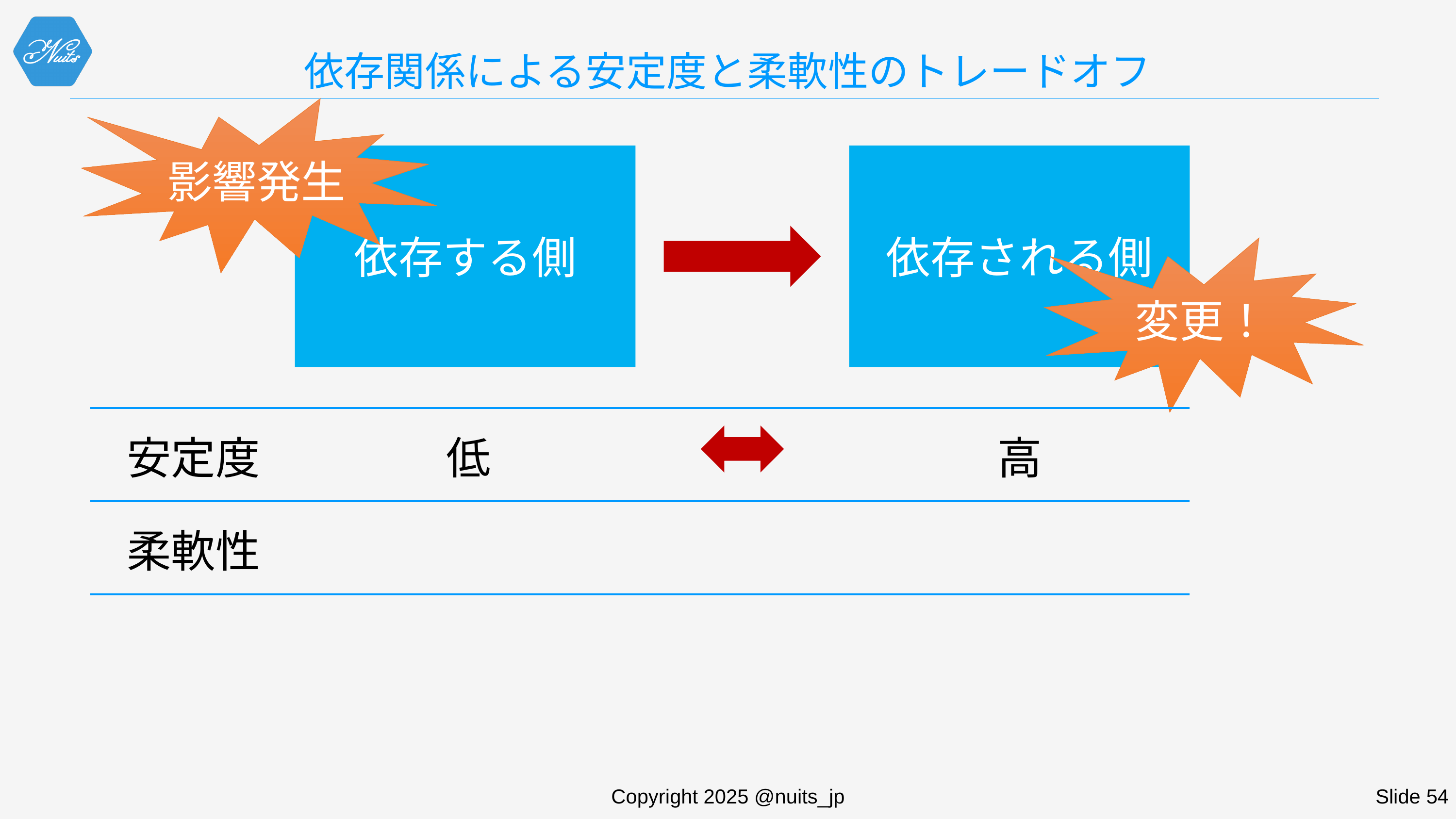

# 依存関係による安定度と柔軟性のトレードオフ
影響発生
依存する側
依存される側

変更！
| 安定度 | 低 |  | 高 |
| --- | --- | --- | --- |
| 柔軟性 |  |  |  |